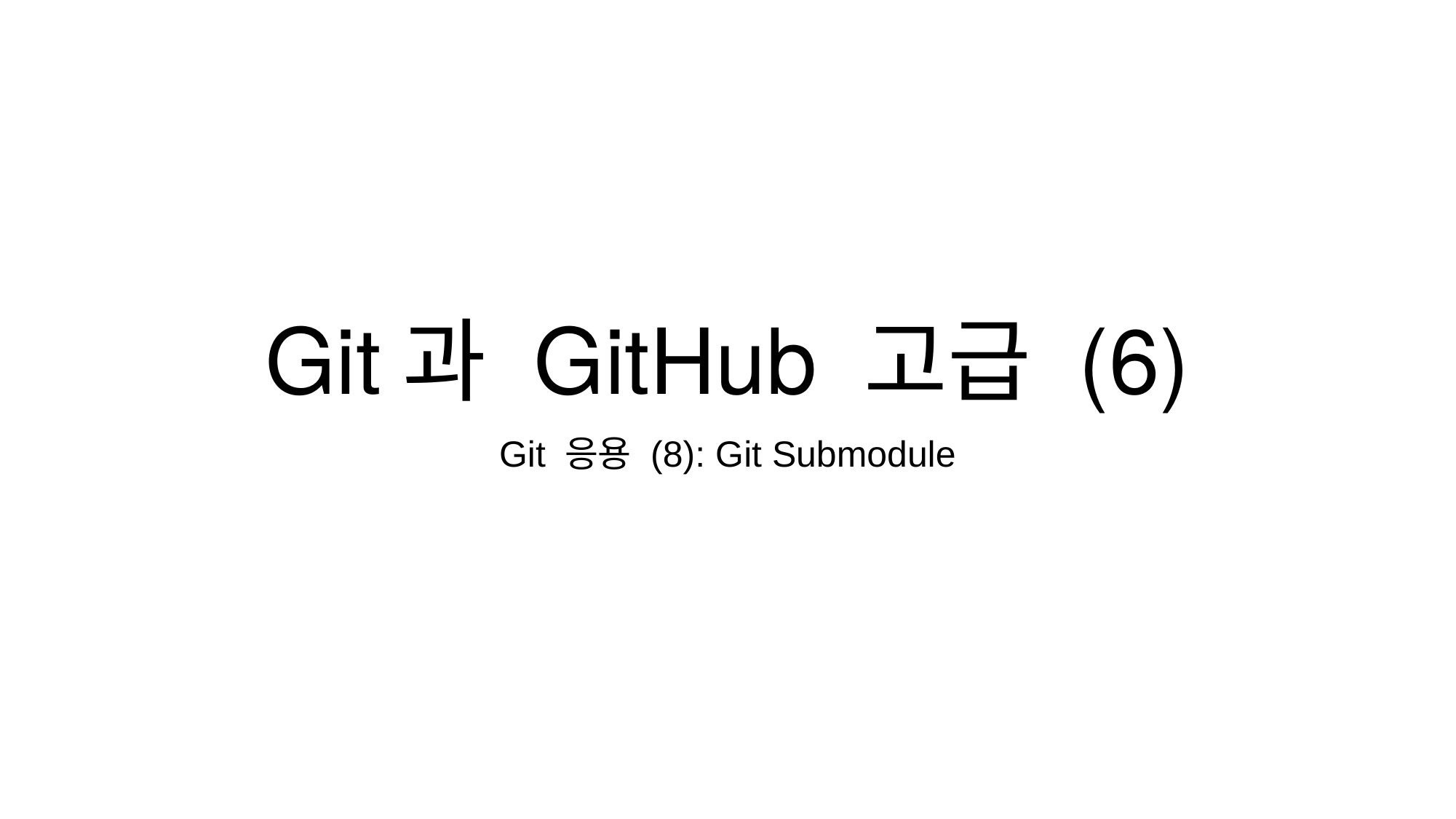

# Git과 GitHub 고급 (6)
Git 응용 (8): Git Submodule